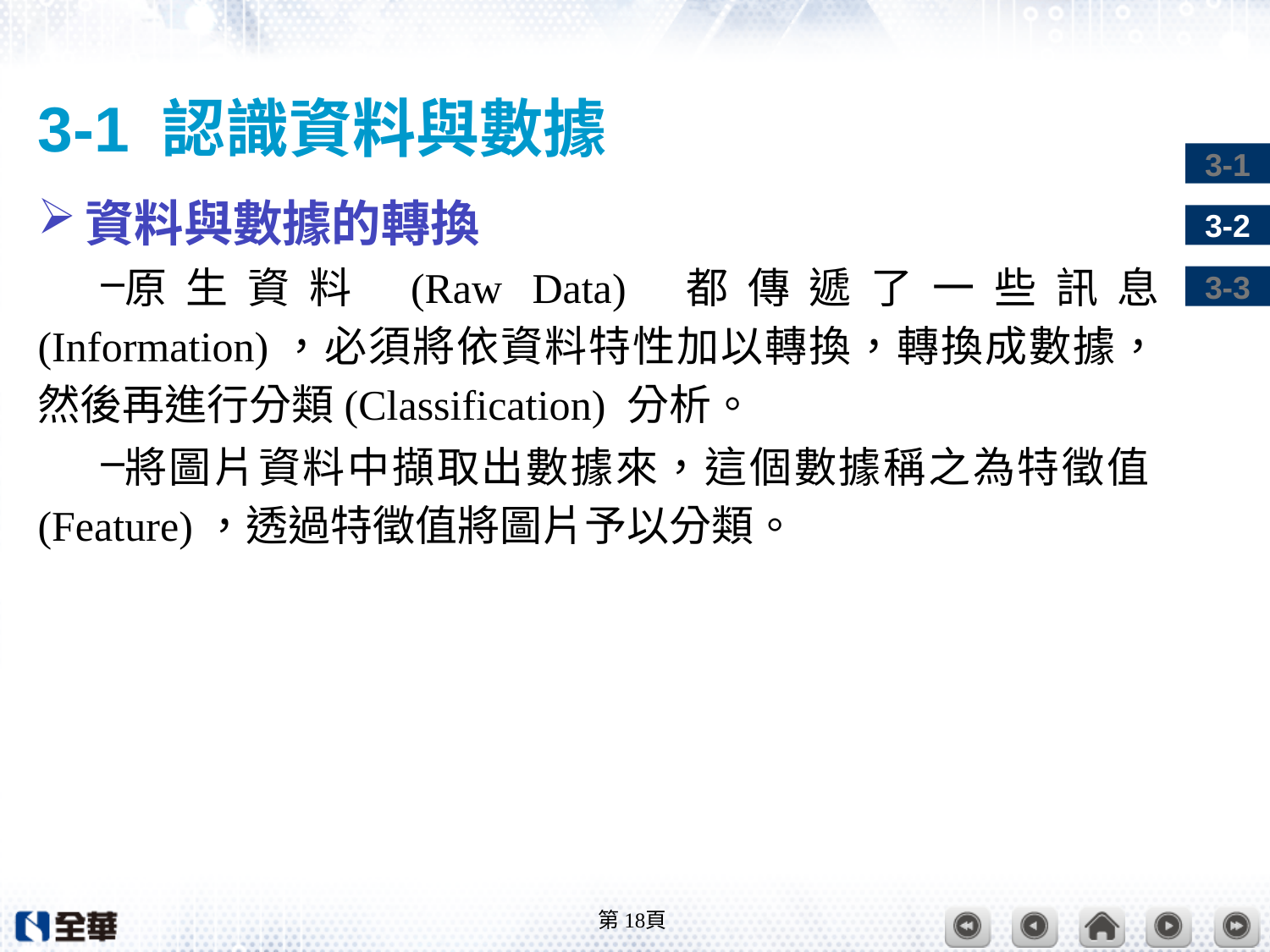

# 3-1 認識資料與數據
資料與數據的轉換
原生資料 (Raw Data) 都傳遞了一些訊息 (Information)，必須將依資料特性加以轉換，轉換成數據，然後再進行分類(Classification) 分析。
將圖片資料中擷取出數據來，這個數據稱之為特徵值(Feature)，透過特徵值將圖片予以分類。